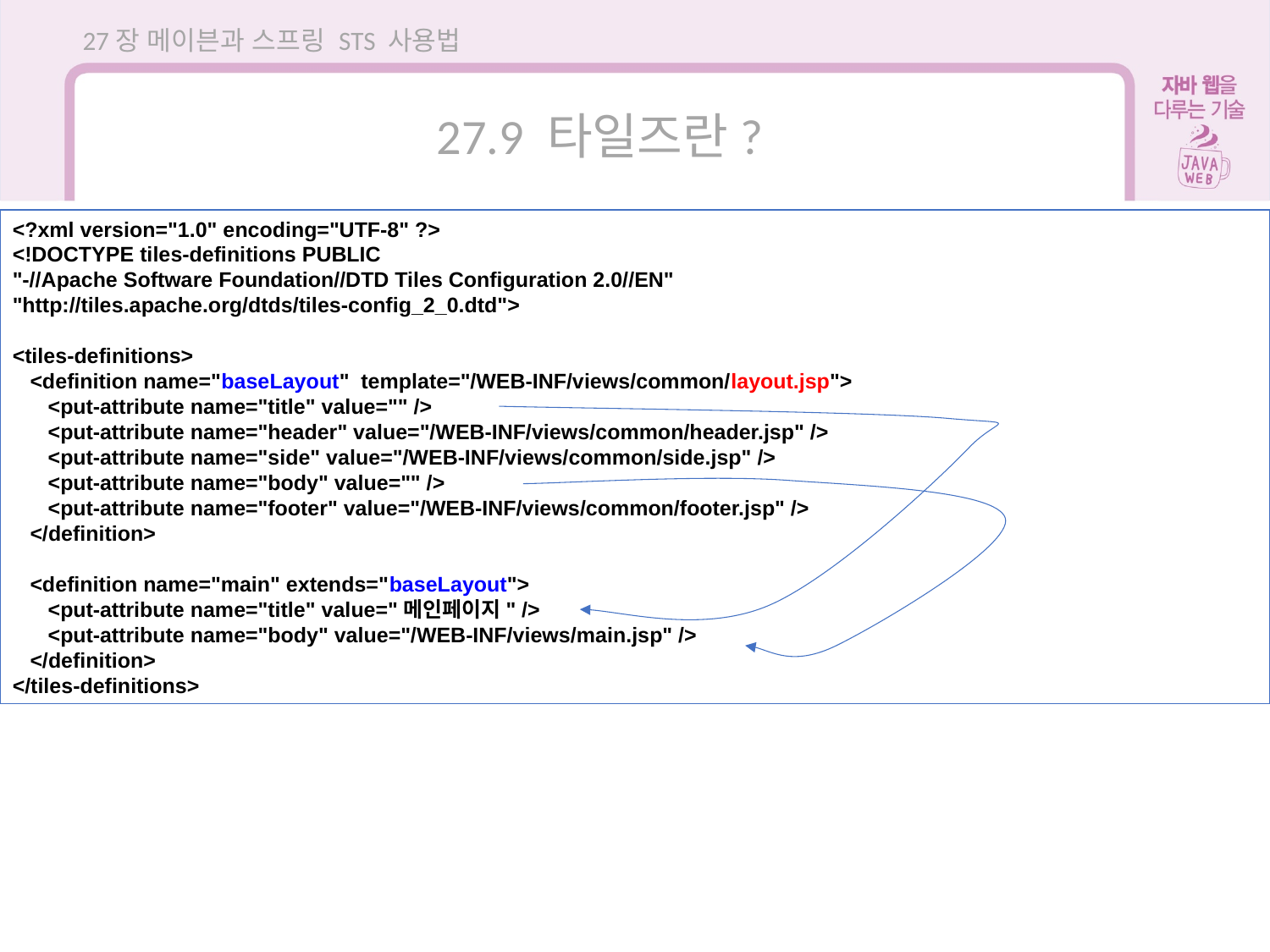

27장 메이븐과 스프링 STS 사용법
27.9 타일즈란?
<?xml version="1.0" encoding="UTF-8" ?>
<!DOCTYPE tiles-definitions PUBLIC
"-//Apache Software Foundation//DTD Tiles Configuration 2.0//EN"
"http://tiles.apache.org/dtds/tiles-config_2_0.dtd">

<tiles-definitions>
   <definition name="baseLayout"  template="/WEB-INF/views/common/layout.jsp">
      <put-attribute name="title" value="" />
      <put-attribute name="header" value="/WEB-INF/views/common/header.jsp" />
      <put-attribute name="side" value="/WEB-INF/views/common/side.jsp" />
      <put-attribute name="body" value="" />
      <put-attribute name="footer" value="/WEB-INF/views/common/footer.jsp" />
   </definition>

   <definition name="main" extends="baseLayout">
      <put-attribute name="title" value="메인페이지" />
      <put-attribute name="body" value="/WEB-INF/views/main.jsp" />
   </definition>
</tiles-definitions>